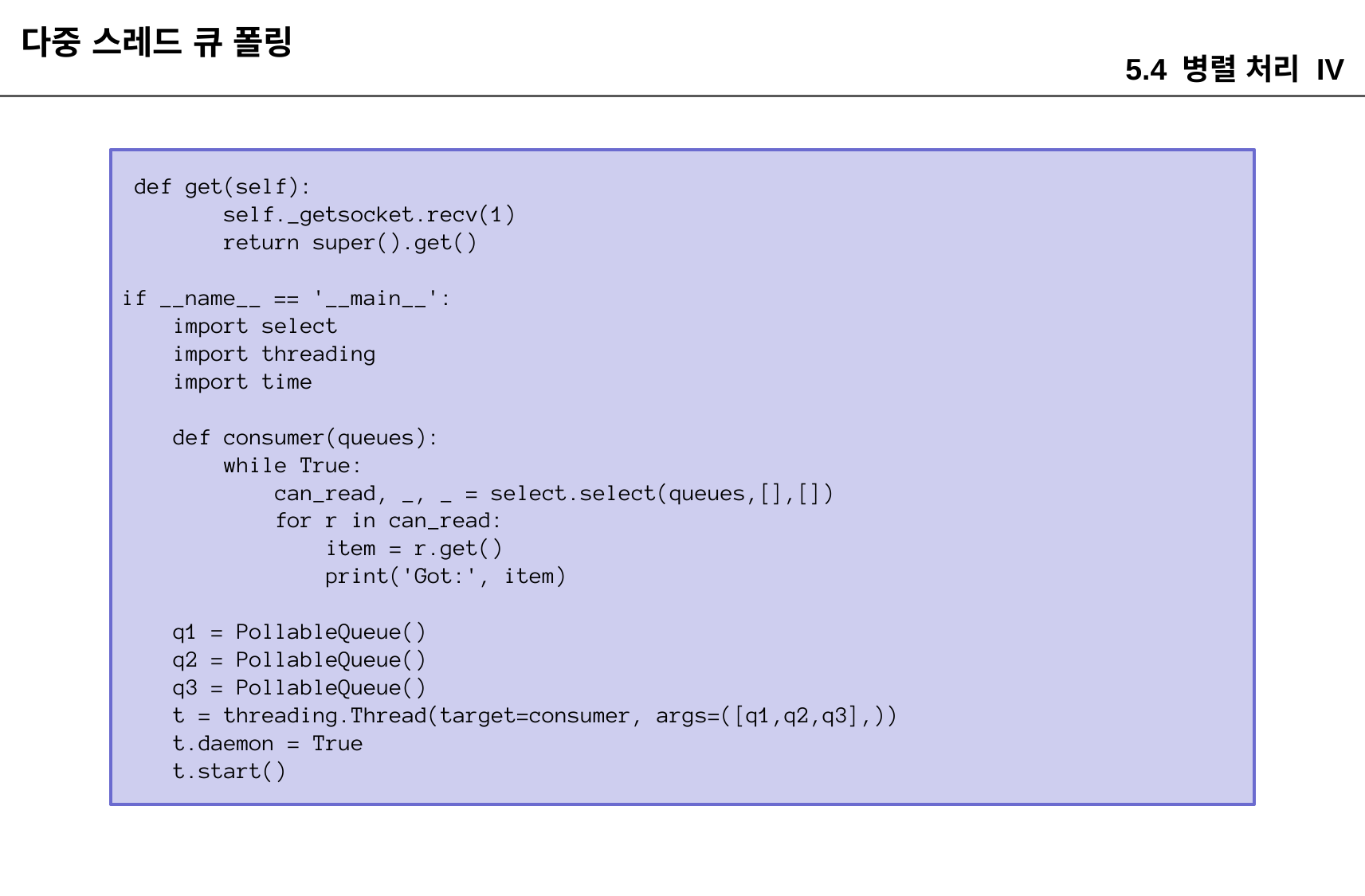

다중 스레드 큐 폴링
5.4 병렬 처리 IV
 def get(self):
        self._getsocket.recv(1)
        return super().get()

if __name__ == '__main__':
    import select
    import threading
    import time

    def consumer(queues):
        while True:
            can_read, _, _ = select.select(queues,[],[])
            for r in can_read:
                item = r.get()
                print('Got:', item)

    q1 = PollableQueue()
    q2 = PollableQueue()
    q3 = PollableQueue()
    t = threading.Thread(target=consumer, args=([q1,q2,q3],))
    t.daemon = True
    t.start()